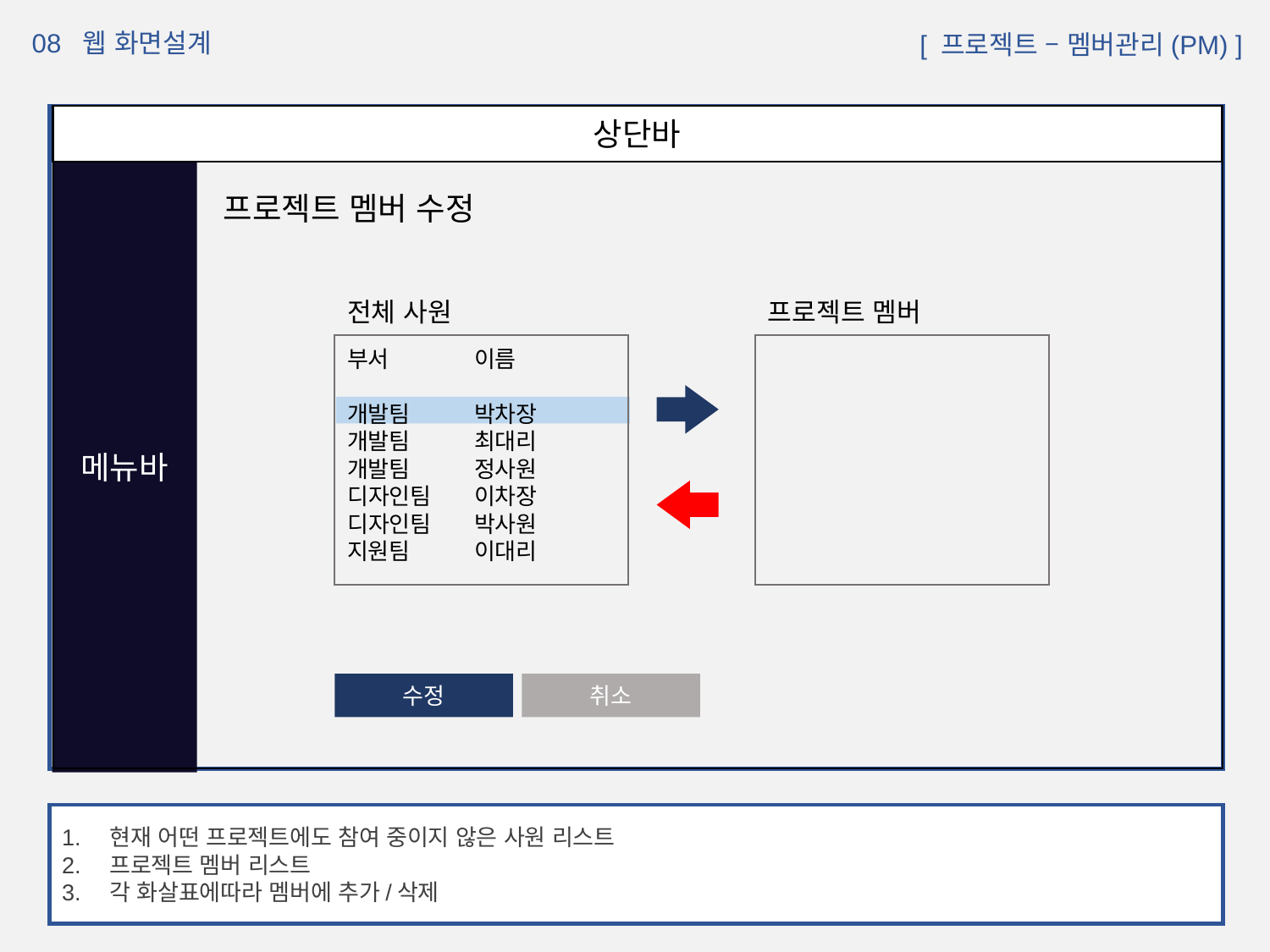

08  웹 화면설계
 [ 프로젝트 – 멤버관리(PM) ]

상단바

메뉴바
프로젝트 멤버 수정
전체 사원
프로젝트 멤버

부서	이름

개발팀	박차장
개발팀	최대리
개발팀	정사원
디자인팀	이차장
디자인팀	박사원
지원팀	이대리

수정
취소
현재 어떤 프로젝트에도 참여 중이지 않은 사원 리스트
프로젝트 멤버 리스트
각 화살표에따라 멤버에 추가/삭제